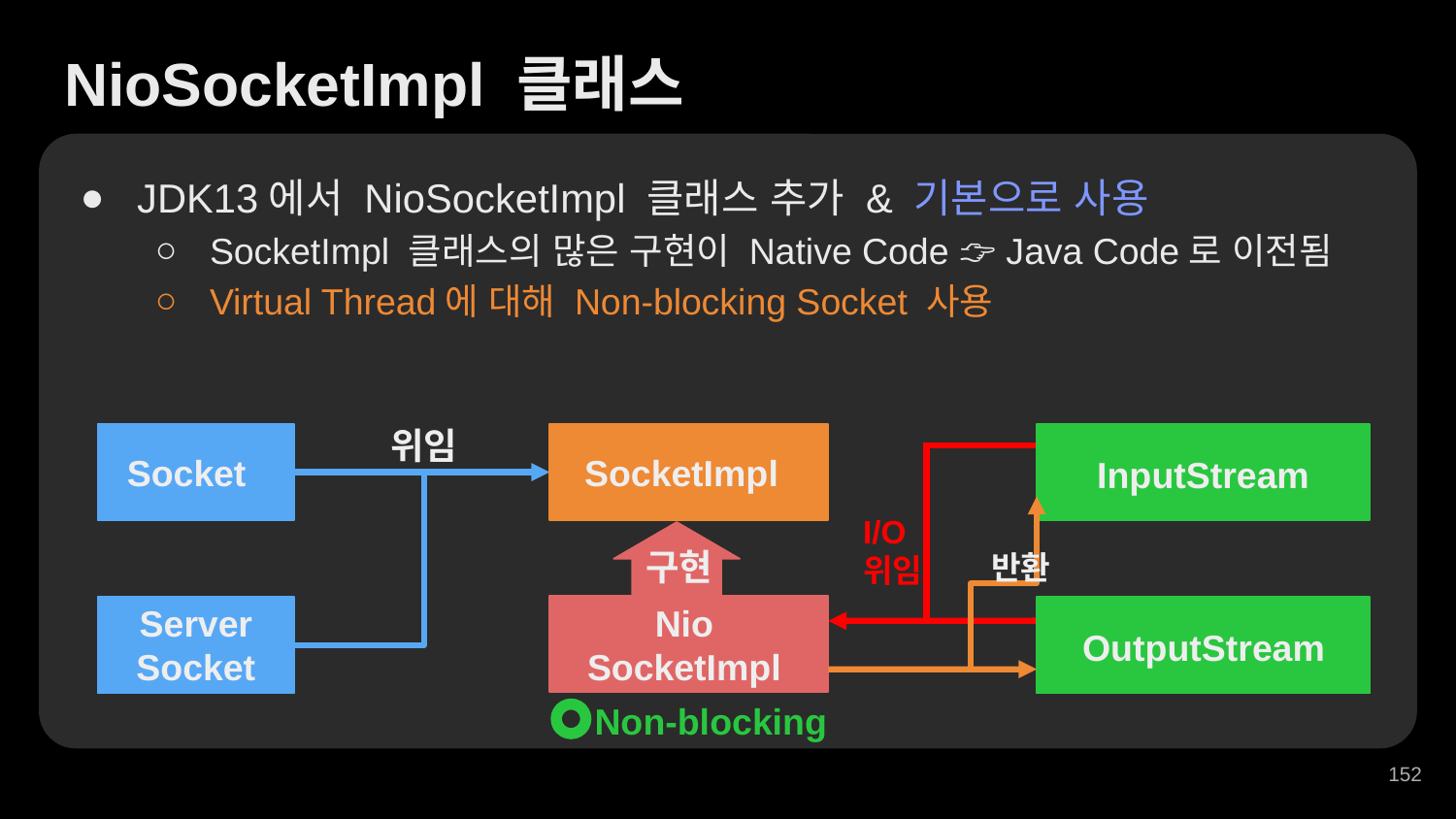

NioSocketImpl 클래스

JDK13에서 NioSocketImpl 클래스 추가 & 기본으로 사용
SocketImpl 클래스의 많은 구현이 Native Code 👉 Java Code로 이전됨
Virtual Thread에 대해 Non-blocking Socket 사용

위임

Socket
SocketImpl
InputStream
I/O위임
Server
Socket

OutputStream

구현
반환
Nio
SocketImpl
Non-blocking

152